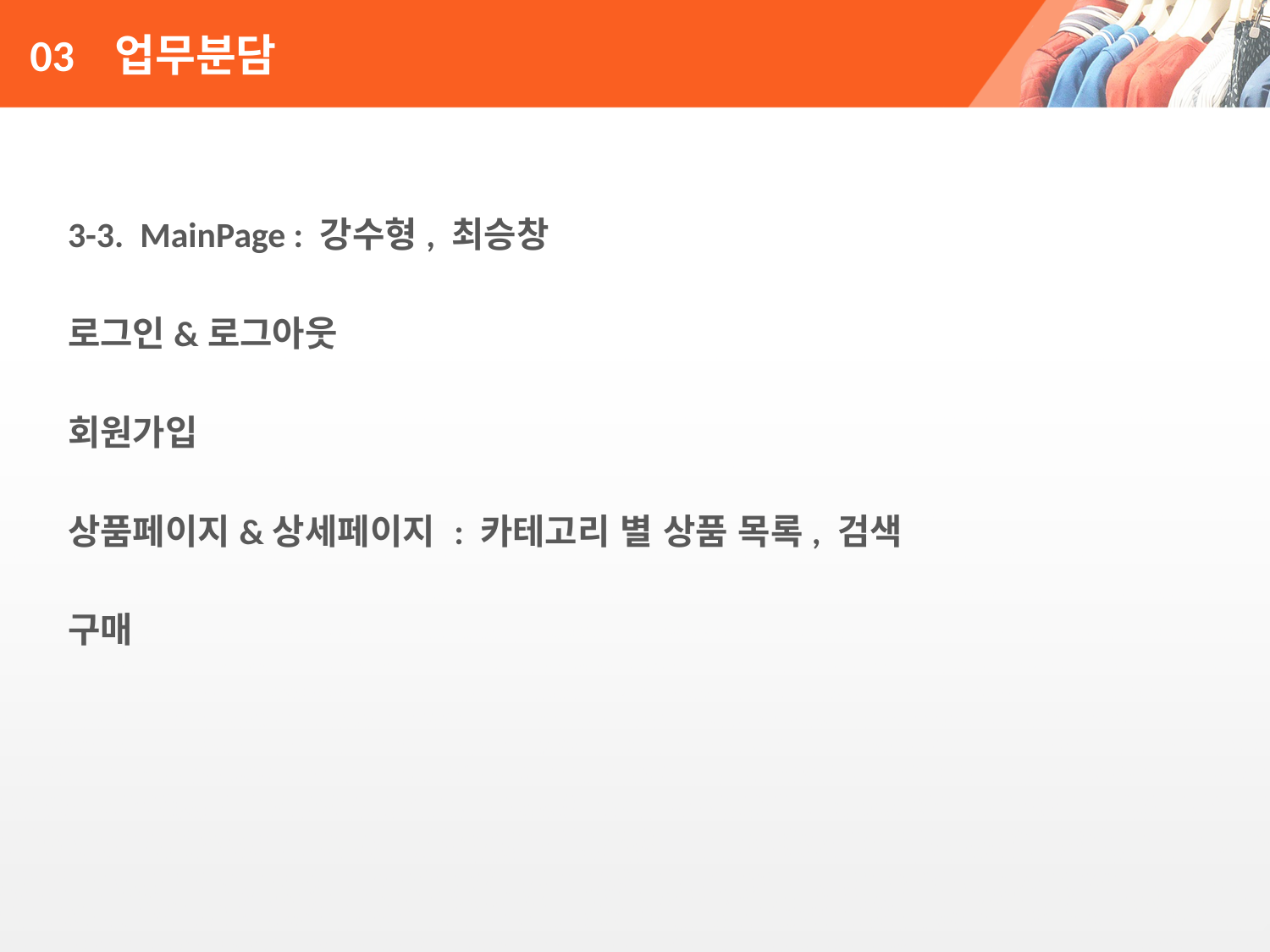

# 03   업무분담
3-3.  MainPage : 강수형, 최승창

로그인&로그아웃

회원가입

상품페이지&상세페이지 : 카테고리 별 상품 목록, 검색

구매